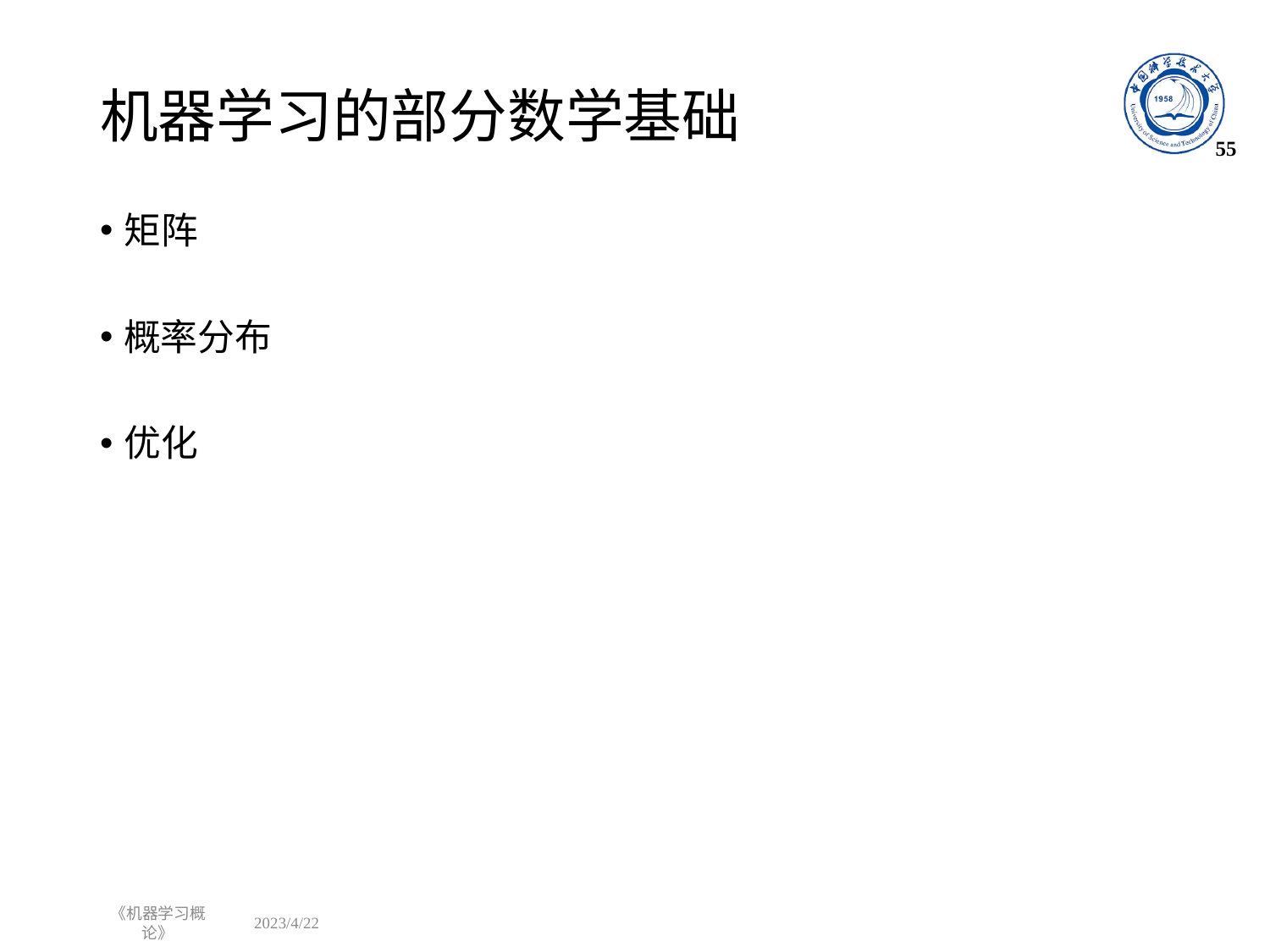

# 机器学习的部分数学基础
55
矩阵

概率分布

优化

《机器学习概论》
2023/4/22